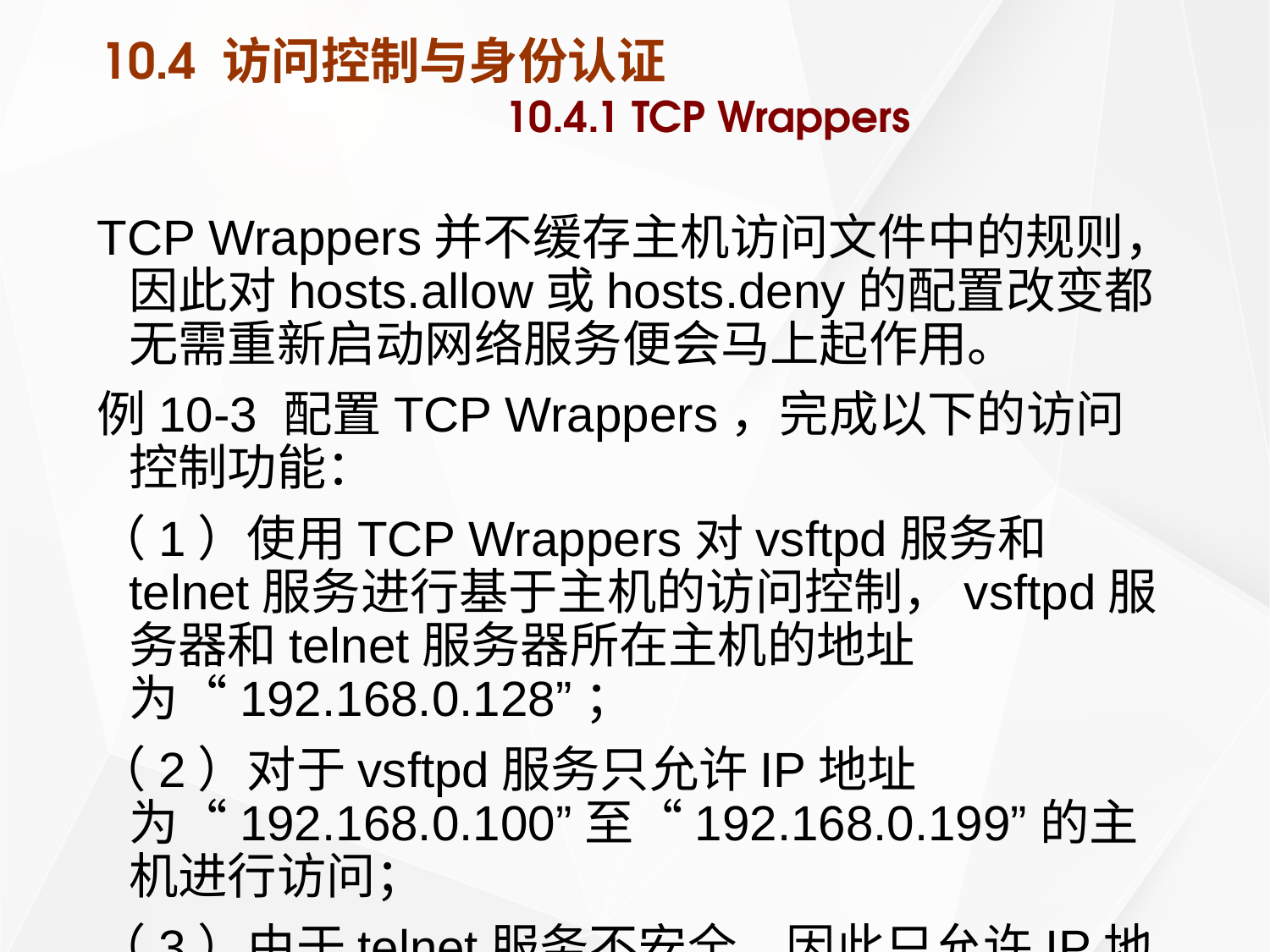

# 10.4 访问控制与身份认证 10.4.1 TCP Wrappers
TCP Wrappers并不缓存主机访问文件中的规则，因此对hosts.allow或hosts.deny的配置改变都无需重新启动网络服务便会马上起作用。
例10-3 配置TCP Wrappers，完成以下的访问控制功能：
（1）使用TCP Wrappers对vsftpd服务和telnet服务进行基于主机的访问控制，vsftpd服务器和telnet服务器所在主机的地址为“192.168.0.128”；
（2）对于vsftpd服务只允许IP地址为“192.168.0.100”至“192.168.0.199”的主机进行访问；
（3）由于telnet服务不安全，因此只允许IP地址为“192.168.0.122”的客户机访问。